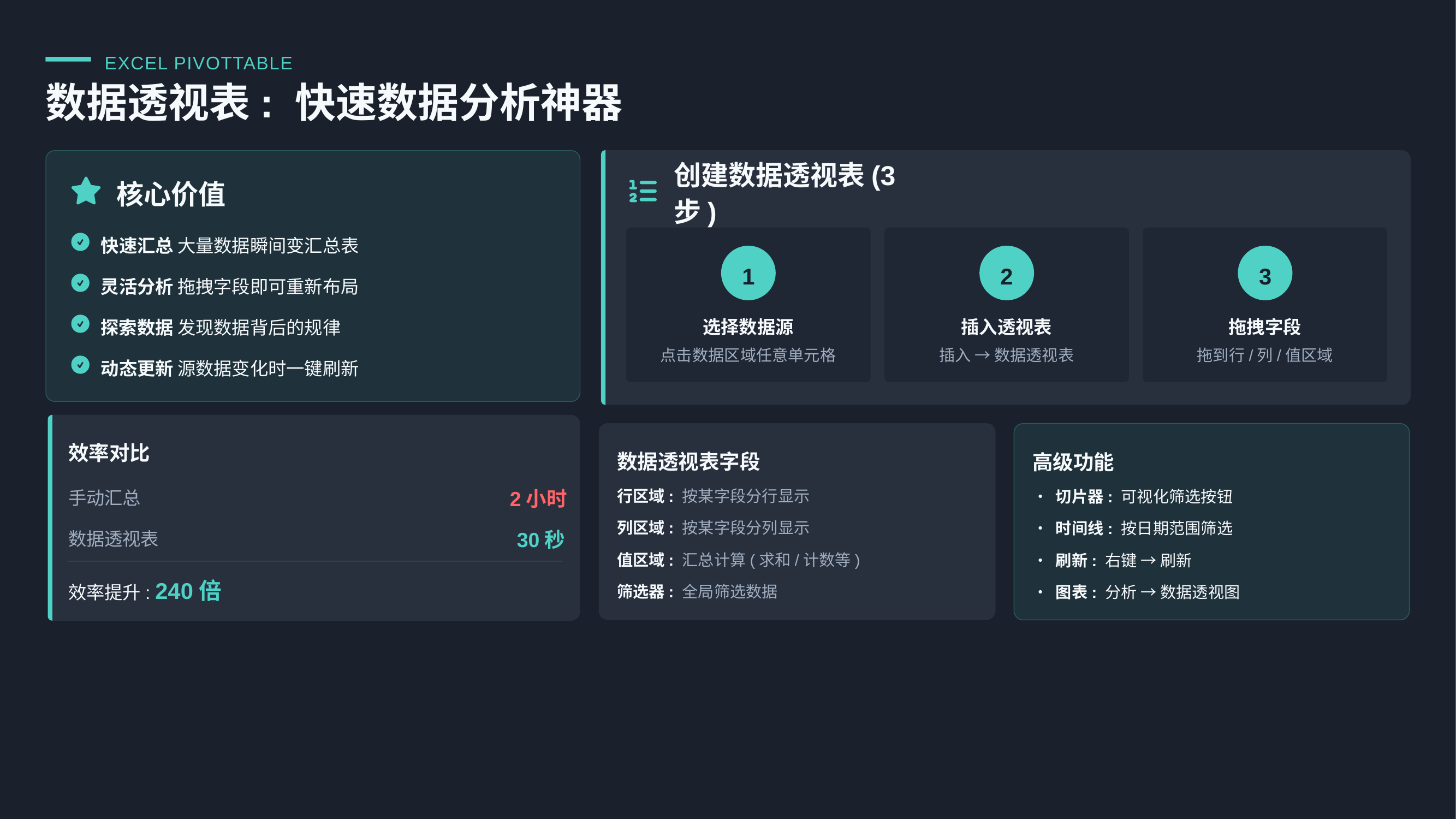

EXCEL PIVOTTABLE

数据透视表: 快速数据分析神器

创建数据透视表(3步)
核心价值

快速汇总 大量数据瞬间变汇总表

1
2
3
灵活分析 拖拽字段即可重新布局

选择数据源
插入透视表
拖拽字段
探索数据 发现数据背后的规律

点击数据区域任意单元格
插入 → 数据透视表
拖到行/列/值区域
动态更新 源数据变化时一键刷新

效率对比
数据透视表字段
高级功能
2小时
手动汇总
行区域: 按某字段分行显示
• 切片器: 可视化筛选按钮
列区域: 按某字段分列显示
• 时间线: 按日期范围筛选
30秒
数据透视表
值区域: 汇总计算(求和/计数等)
• 刷新: 右键 → 刷新

效率提升: 240倍
筛选器: 全局筛选数据
• 图表: 分析 → 数据透视图